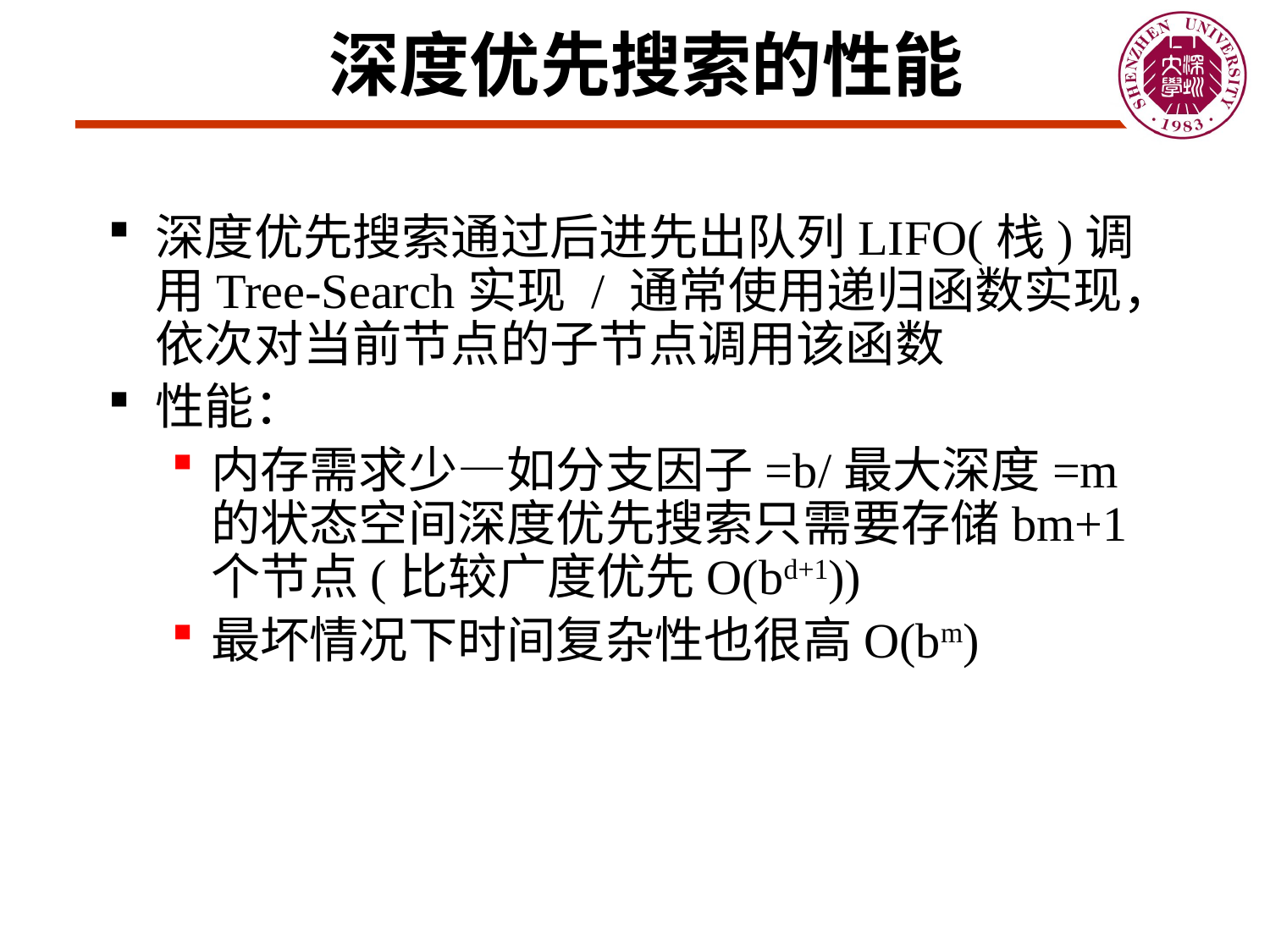

# 深度优先搜索的性能
深度优先搜索通过后进先出队列LIFO(栈)调用Tree-Search实现 / 通常使用递归函数实现，依次对当前节点的子节点调用该函数
性能：
内存需求少—如分支因子=b/最大深度=m的状态空间深度优先搜索只需要存储bm+1个节点(比较广度优先O(bd+1))
最坏情况下时间复杂性也很高O(bm)
18